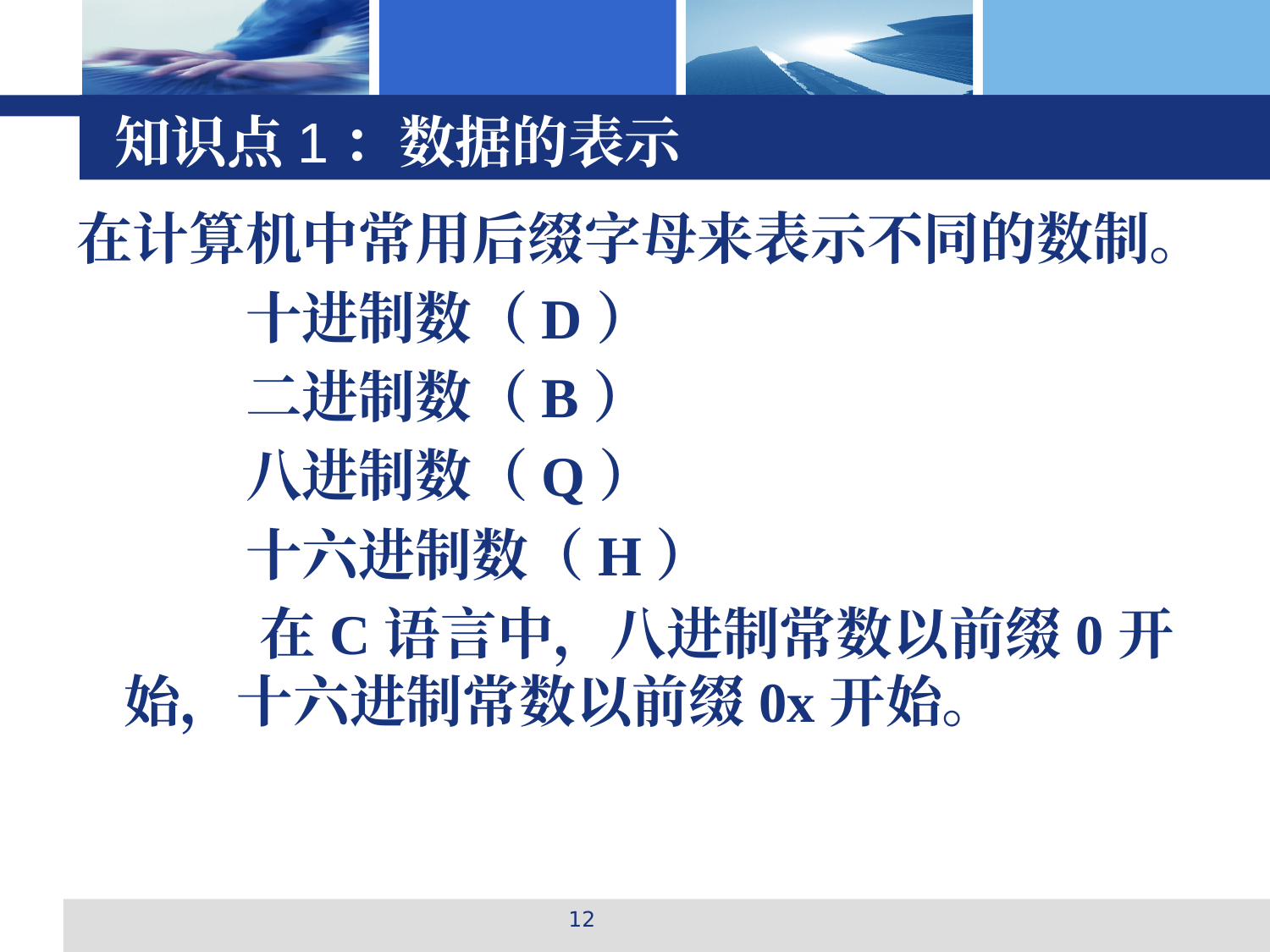

# 知识点1：数据的表示
在计算机中常用后缀字母来表示不同的数制。
           十进制数（D）
           二进制数（B）
           八进制数（Q）
           十六进制数（H）
            在C语言中，八进制常数以前缀0开始，十六进制常数以前缀0x开始。

12